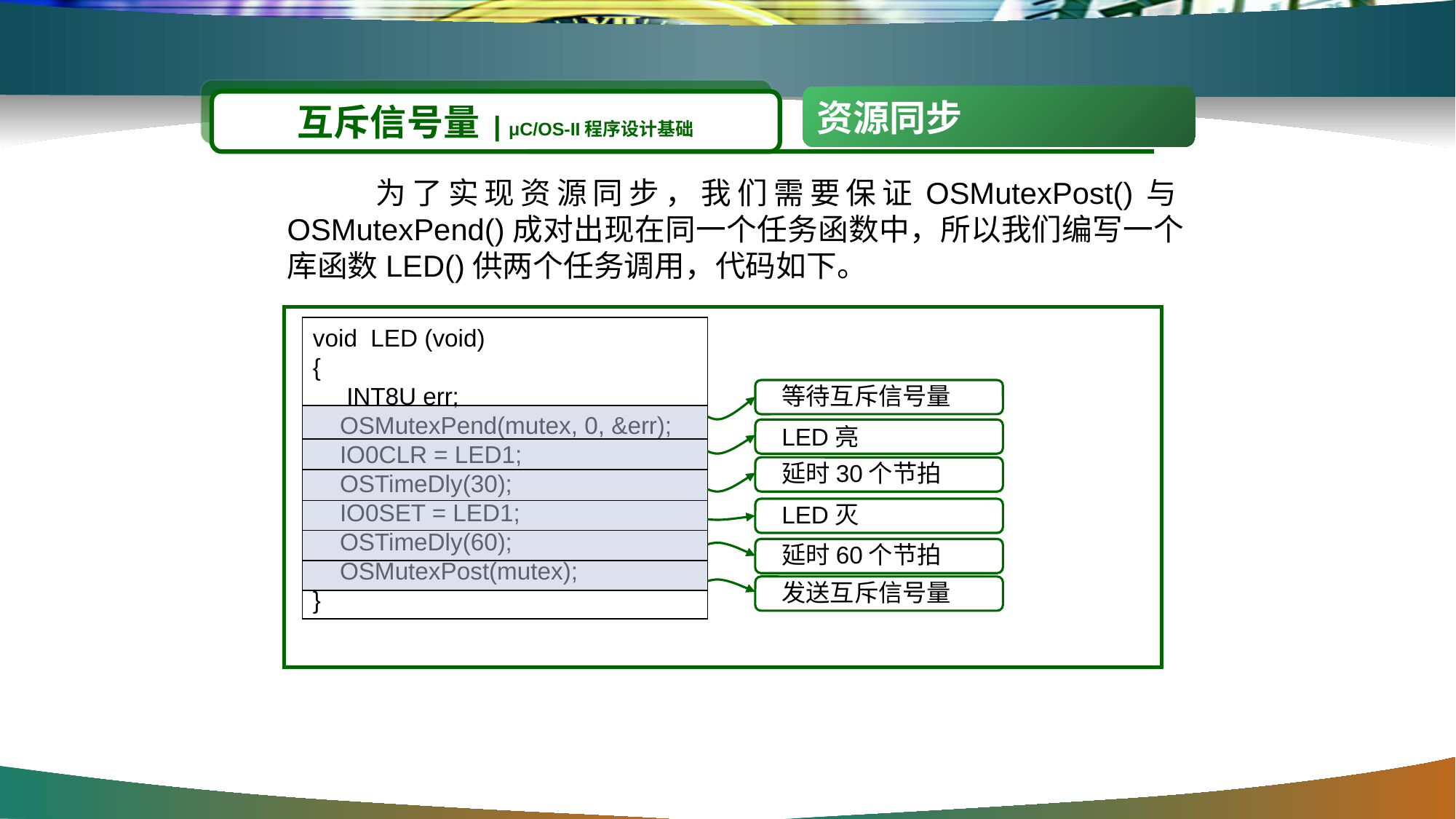

资源同步
互斥信号量 | μC/OS-II程序设计基础

      为了实现资源同步，我们需要保证OSMutexPost()与OSMutexPend()成对出现在同一个任务函数中，所以我们编写一个库函数LED()供两个任务调用，代码如下。

void  LED (void)
{
     INT8U err;
    OSMutexPend(mutex, 0, &err);
    IO0CLR = LED1;
    OSTimeDly(30);
    IO0SET = LED1;
    OSTimeDly(60);
    OSMutexPost(mutex);
}
等待互斥信号量

LED亮

延时30个节拍

LED灭

延时60个节拍

发送互斥信号量